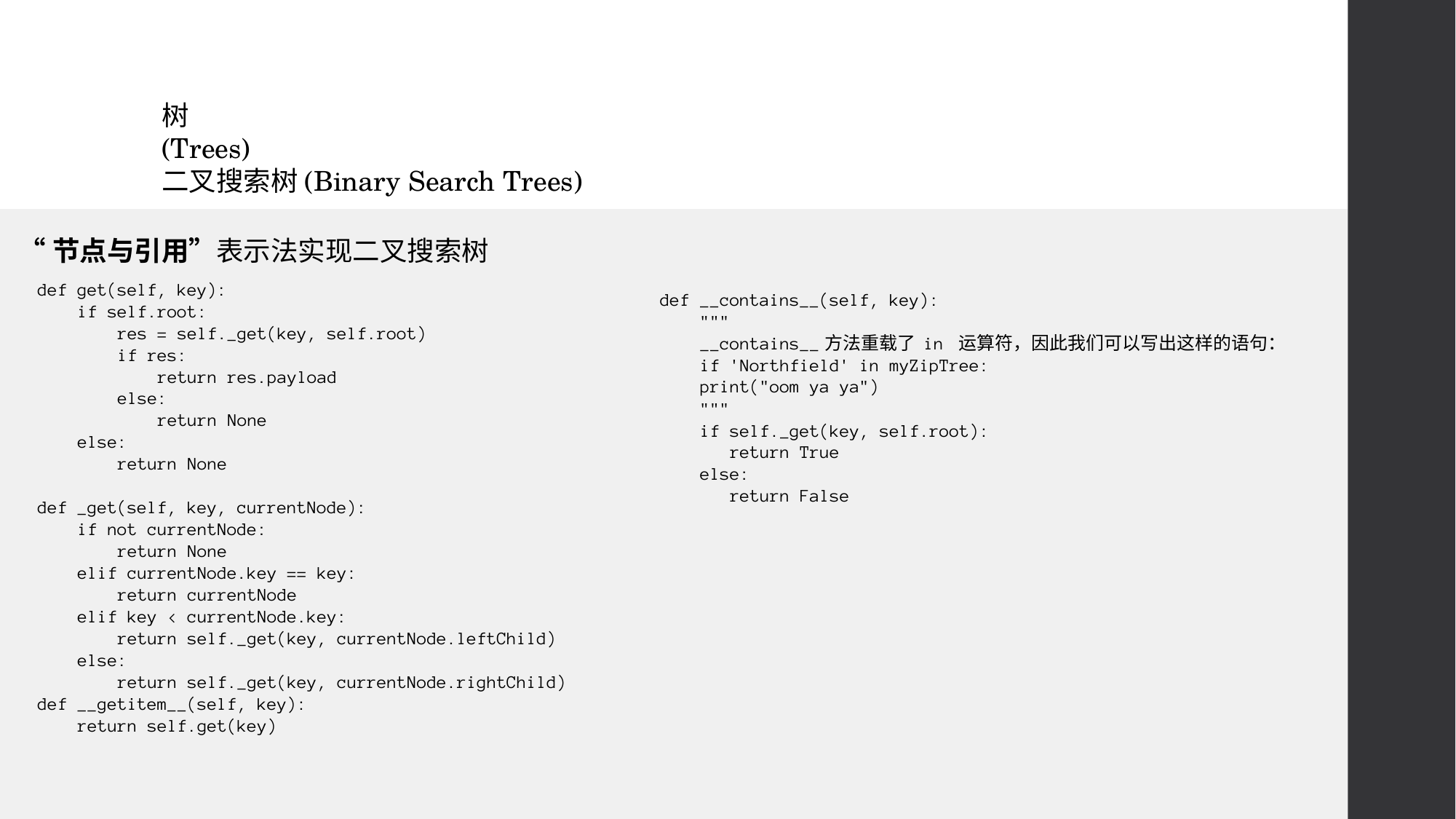

# 树 (Trees) 二叉搜索树(Binary Search Trees)

“节点与引用”表示法实现二叉搜索树

    def __contains__(self, key):
        """
        __contains__方法重载了 in 运算符，因此我们可以写出这样的语句：
        if 'Northfield' in myZipTree:
        print("oom ya ya")
        """
        if self._get(key, self.root):
           return True
        else:
           return False
    def get(self, key):
        if self.root:
            res = self._get(key, self.root)
            if res:
                return res.payload
            else:
                return None
        else:
            return None

    def _get(self, key, currentNode):
        if not currentNode:
            return None
        elif currentNode.key == key:
            return currentNode
        elif key < currentNode.key:
            return self._get(key, currentNode.leftChild)
        else:
            return self._get(key, currentNode.rightChild)
    def __getitem__(self, key):
        return self.get(key)